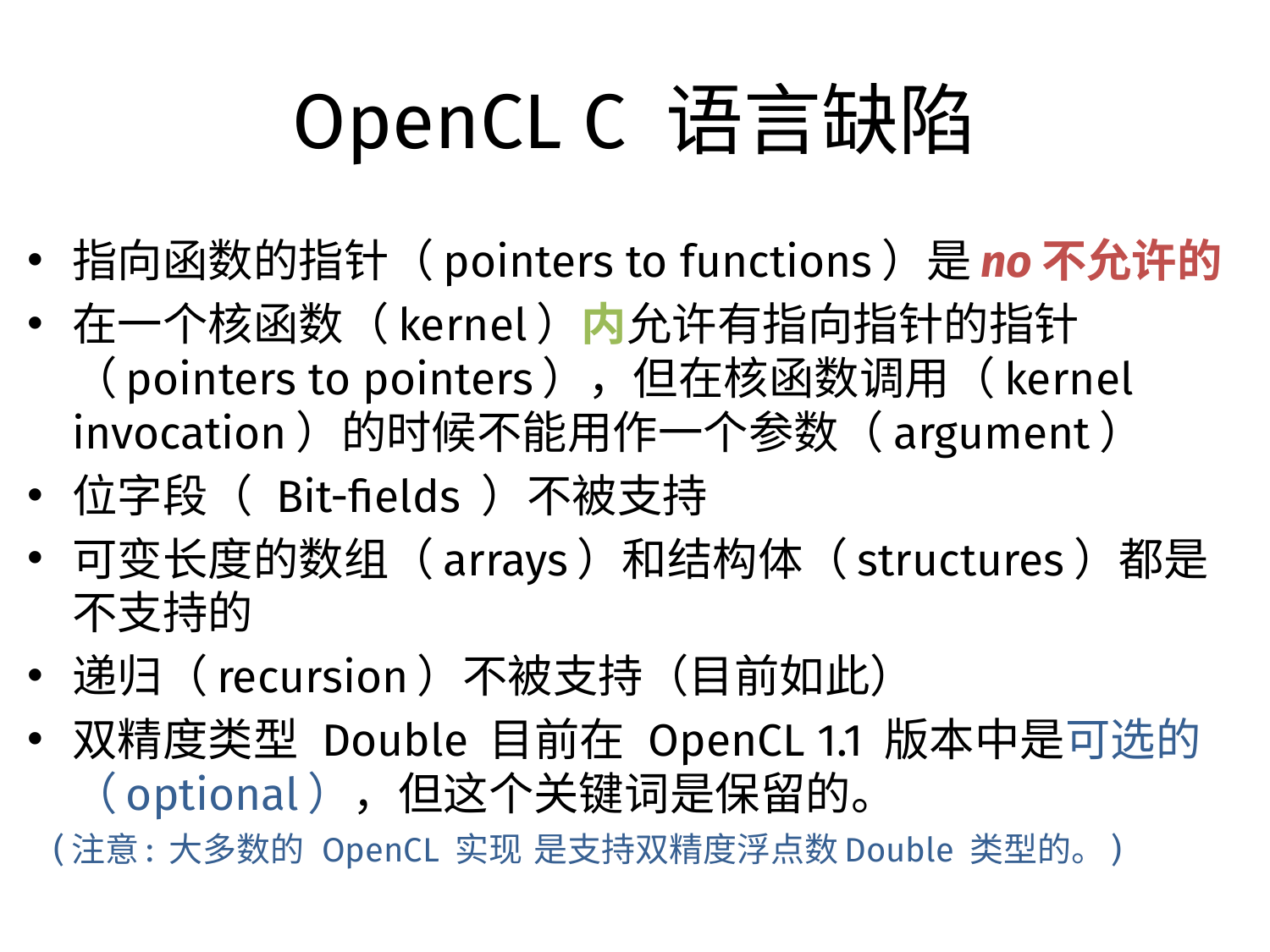

OpenCL C 语言缺陷
指向函数的指针（pointers to functions）是no不允许的
在一个核函数（kernel）内允许有指向指针的指针（pointers to pointers），但在核函数调用（kernel invocation）的时候不能用作一个参数（argument）
位字段（ Bit-fields ）不被支持
可变长度的数组（arrays）和结构体（structures）都是不支持的
递归（recursion）不被支持（目前如此）
双精度类型 Double 目前在 OpenCL 1.1 版本中是可选的（optional），但这个关键词是保留的。
   (注意: 大多数的 OpenCL 实现 是支持双精度浮点数Double 类型的。)